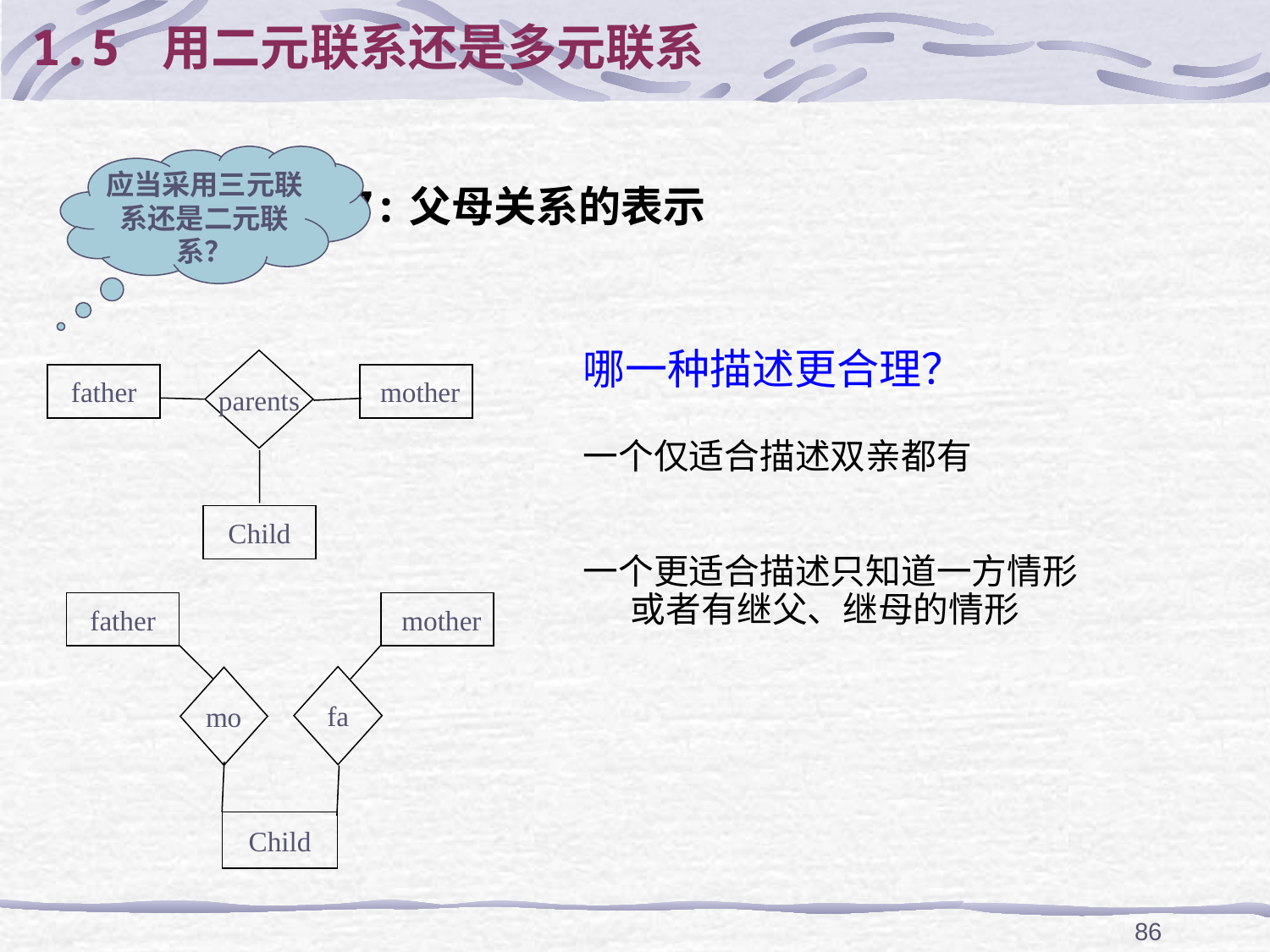

1.5 用二元联系还是多元联系
案例7:父母关系的表示
应当采用三元联系还是二元联系？
哪一种描述更合理？

一个仅适合描述双亲都有

一个更适合描述只知道一方情形
     或者有继父、继母的情形
parents
father
mother

Child
father
mother

fa
mo

Child
86